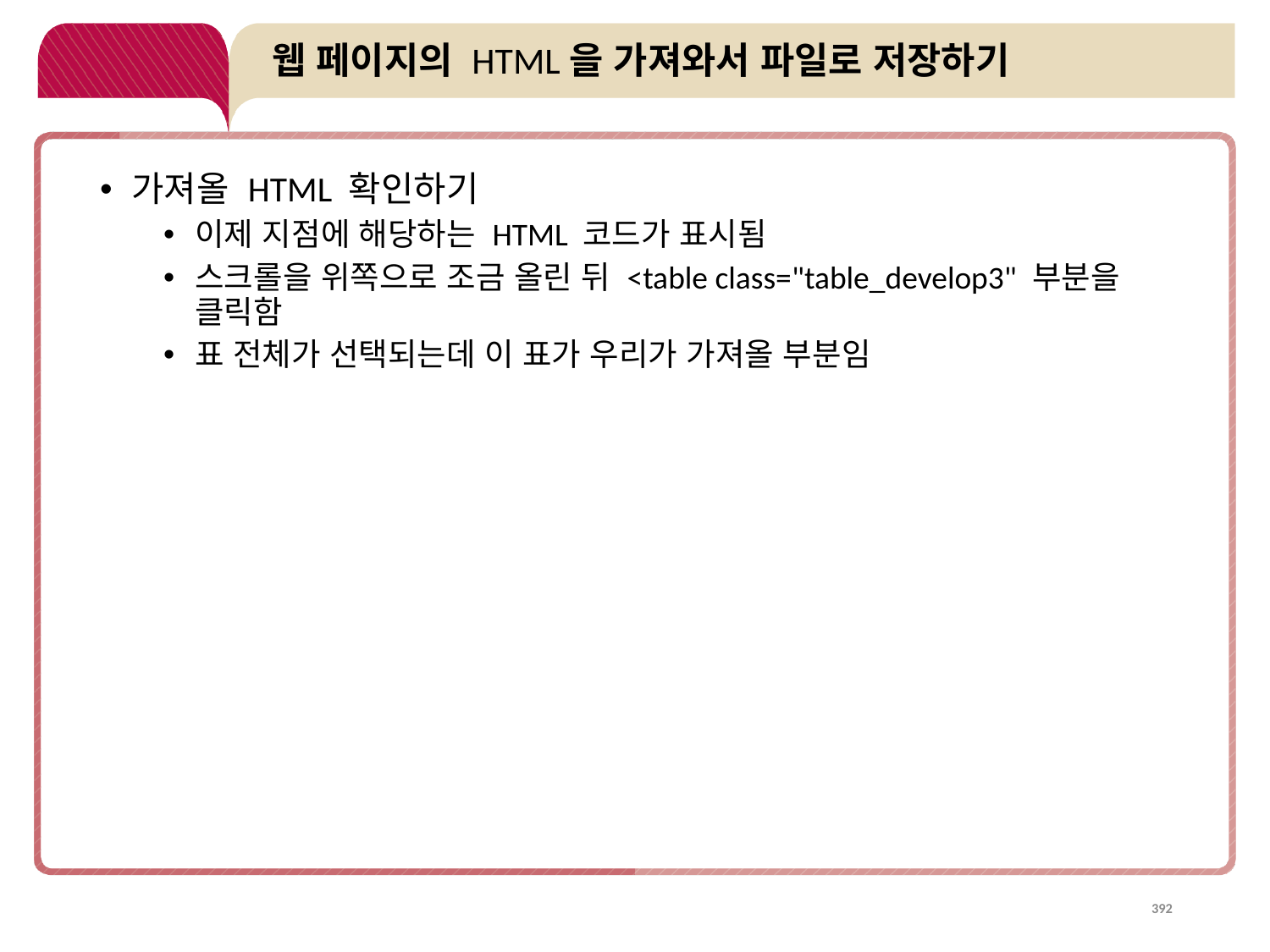

# 웹 페이지의 HTML을 가져와서 파일로 저장하기
가져올 HTML 확인하기
이제 지점에 해당하는 HTML 코드가 표시됨
스크롤을 위쪽으로 조금 올린 뒤 <table class="table_develop3" 부분을 클릭함
표 전체가 선택되는데 이 표가 우리가 가져올 부분임
392